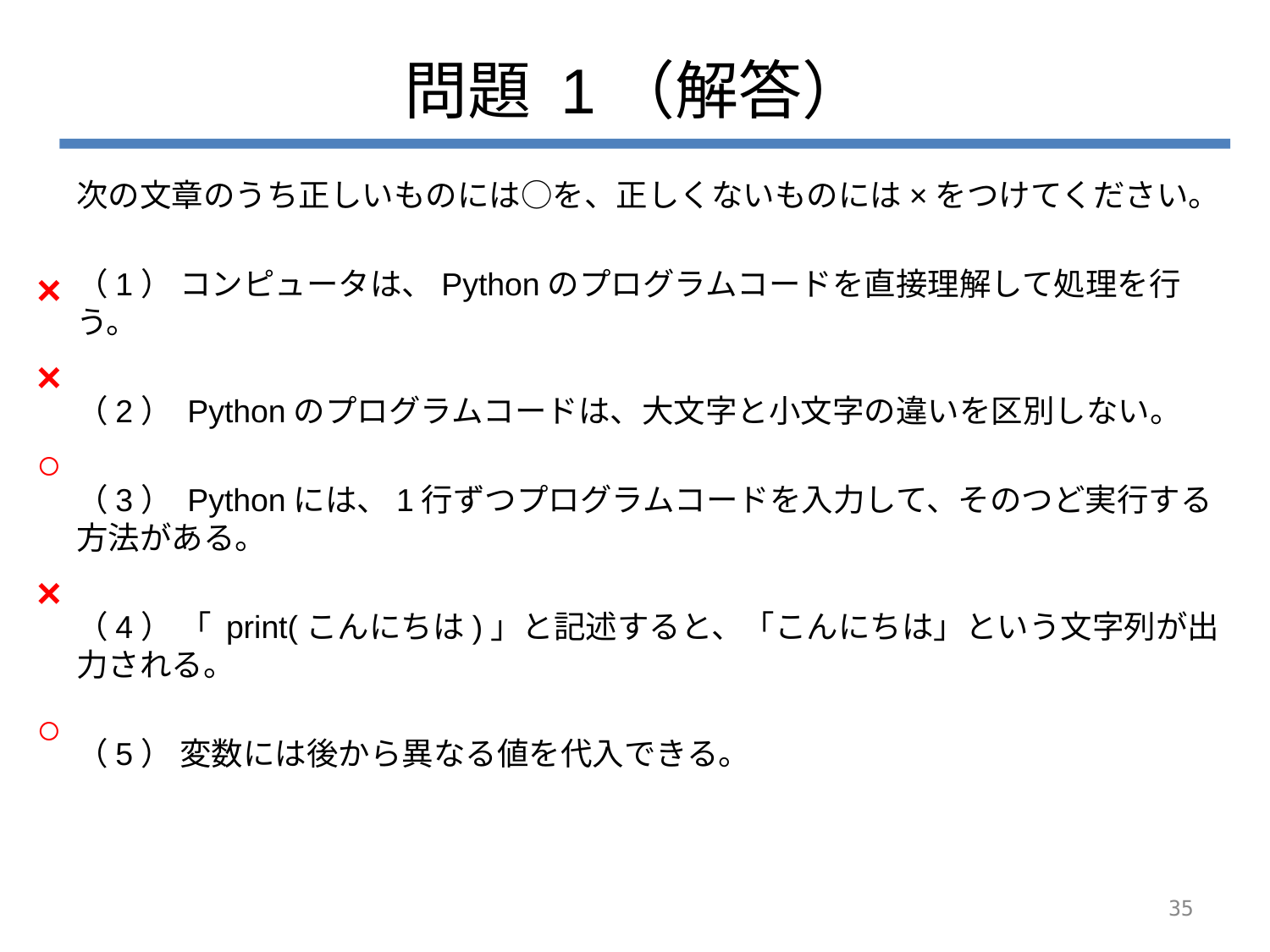

# 問題 1（解答）
次の文章のうち正しいものには○を、正しくないものには×をつけてください。

（1） コンピュータは、Pythonのプログラムコードを直接理解して処理を行う。

（2） Pythonのプログラムコードは、大文字と小文字の違いを区別しない。

（3） Pythonには、1行ずつプログラムコードを入力して、そのつど実行する方法がある。

（4） 「 print(こんにちは)」と記述すると、「こんにちは」という文字列が出力される。

（5） 変数には後から異なる値を代入できる。
×
×
○
×
○
35